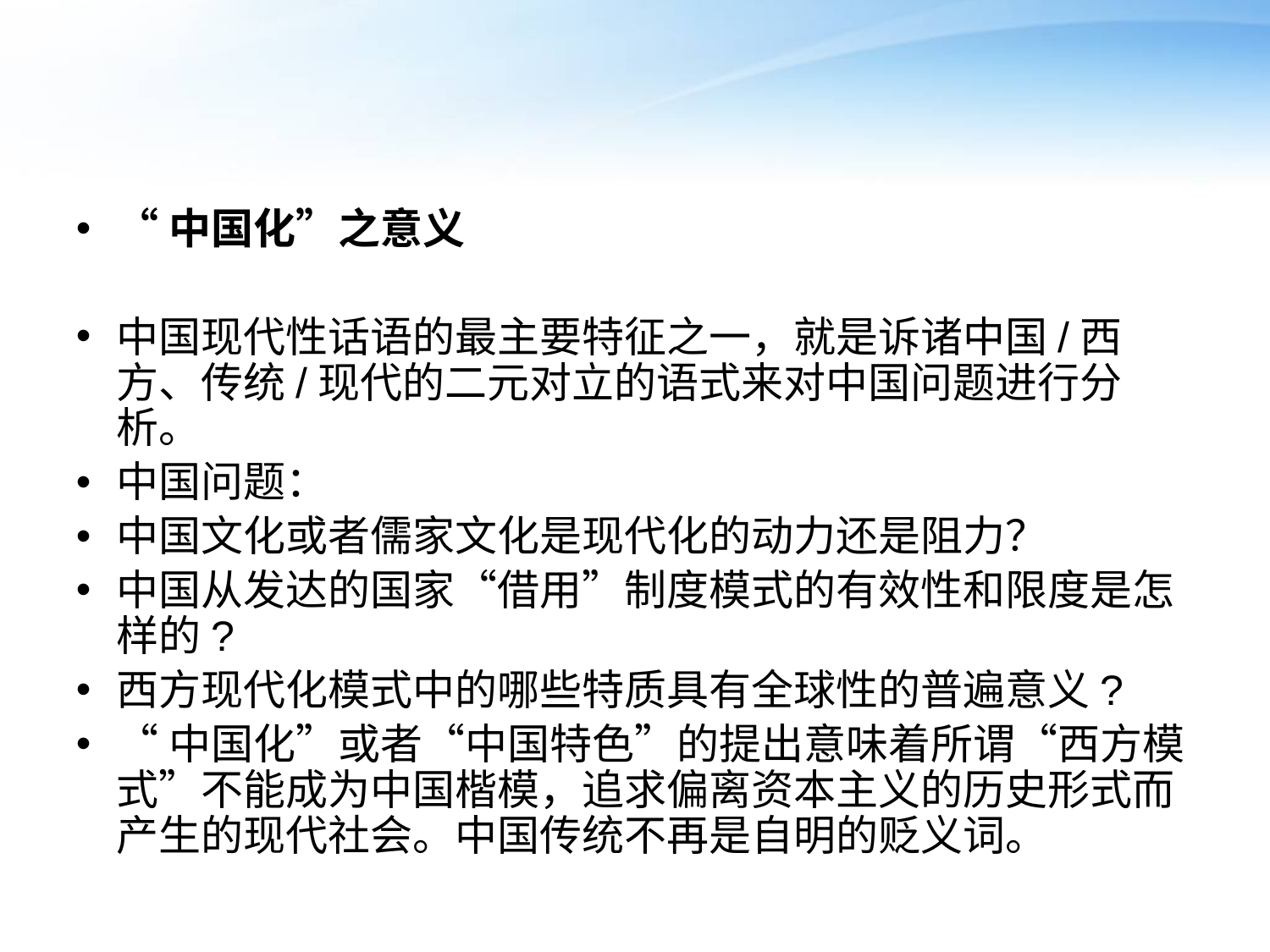

#
“中国化”之意义

中国现代性话语的最主要特征之一，就是诉诸中国/西方、传统/现代的二元对立的语式来对中国问题进行分析。
中国问题：
中国文化或者儒家文化是现代化的动力还是阻力？
中国从发达的国家“借用”制度模式的有效性和限度是怎样的?
西方现代化模式中的哪些特质具有全球性的普遍意义?
“中国化”或者“中国特色”的提出意味着所谓“西方模式”不能成为中国楷模，追求偏离资本主义的历史形式而产生的现代社会。中国传统不再是自明的贬义词。